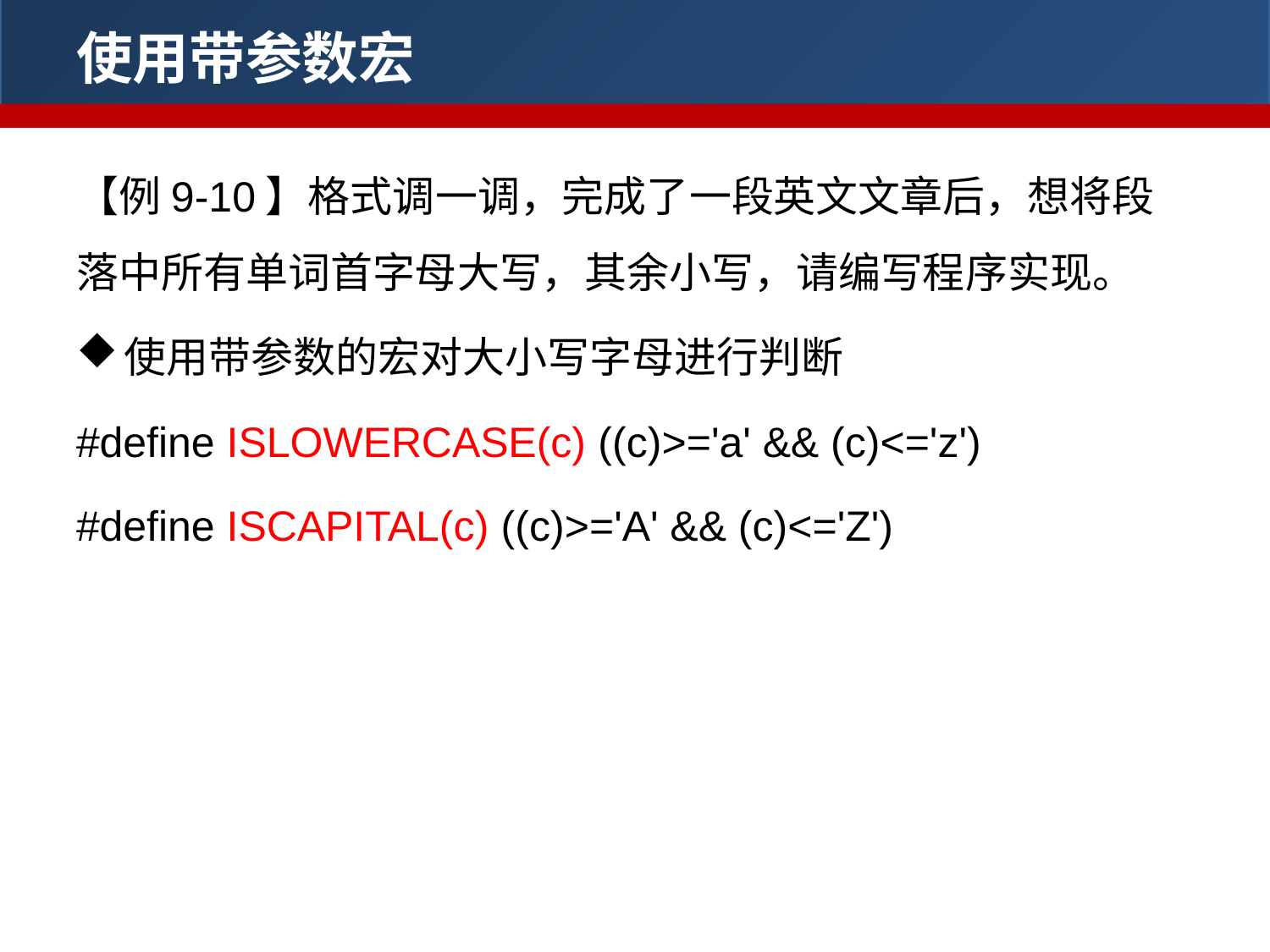

使用带参数宏
【例9-10】格式调一调，完成了一段英文文章后，想将段落中所有单词首字母大写，其余小写，请编写程序实现。
使用带参数的宏对大小写字母进行判断
#define ISLOWERCASE(c) ((c)>='a' && (c)<='z')
#define ISCAPITAL(c) ((c)>='A' && (c)<='Z')